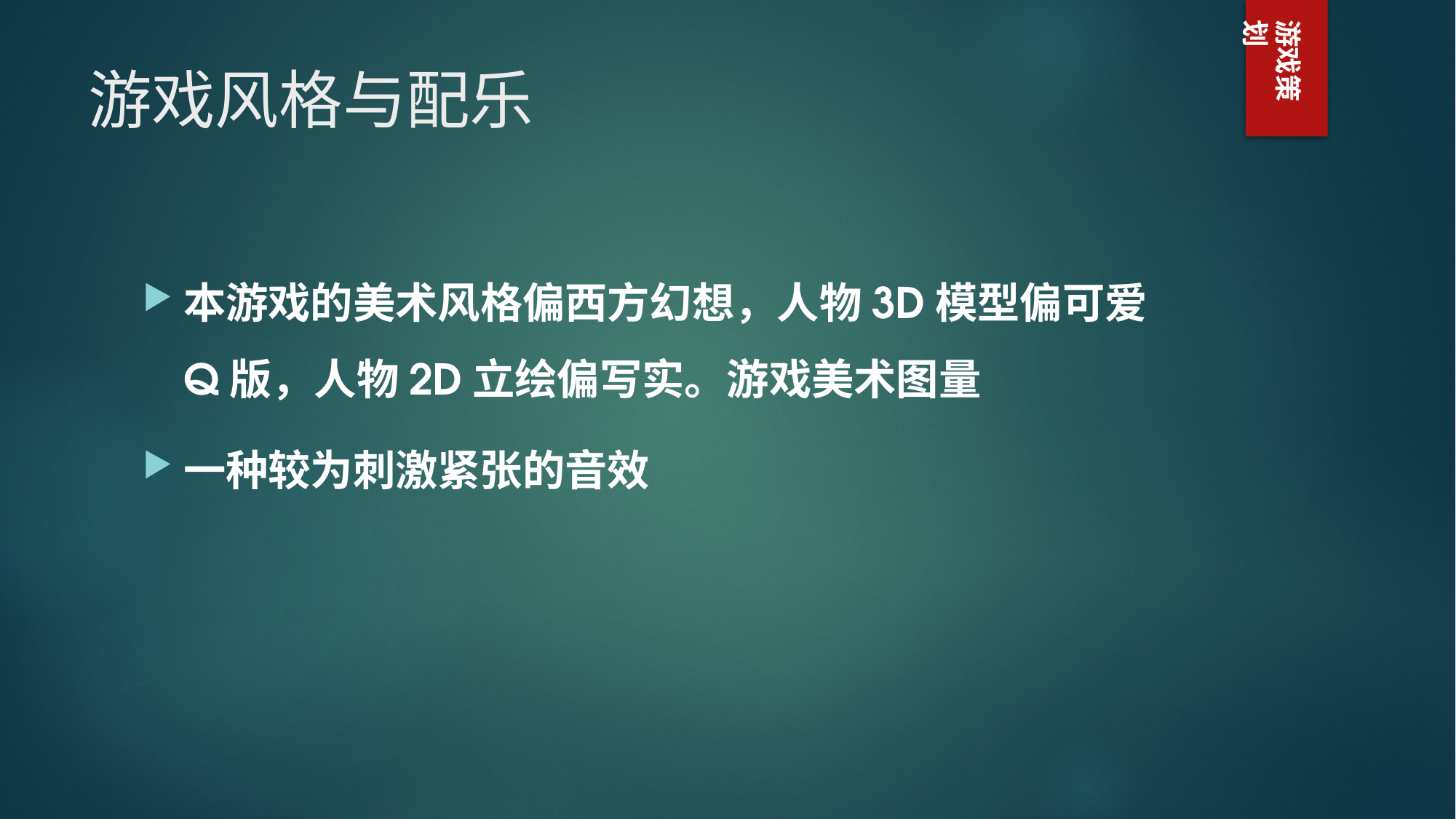

游戏策划
# 游戏风格与配乐
本游戏的美术风格偏西方幻想，人物3D模型偏可爱Q版，人物2D立绘偏写实。游戏美术图量
一种较为刺激紧张的音效